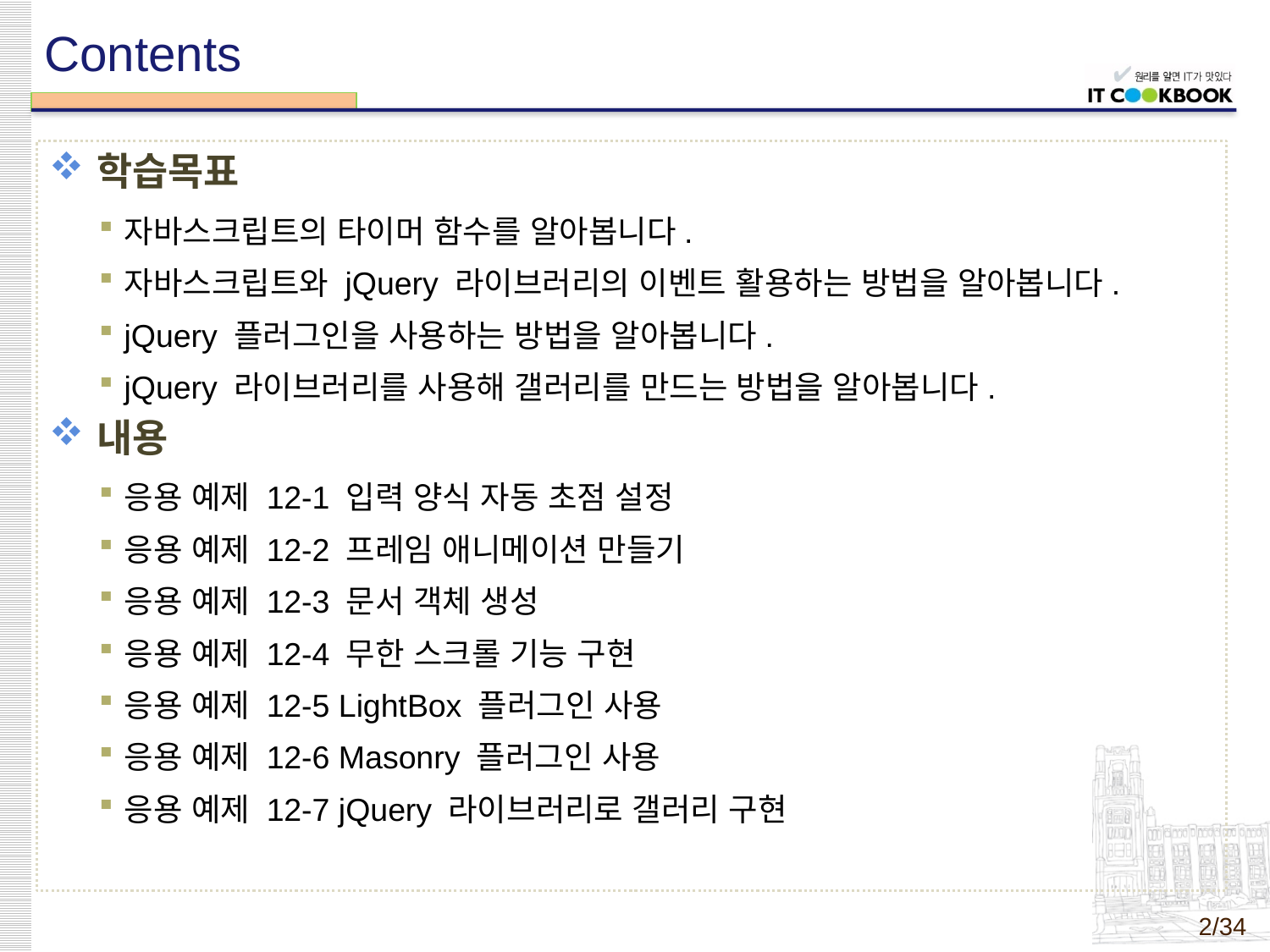

학습목표
자바스크립트의 타이머 함수를 알아봅니다.
자바스크립트와 jQuery 라이브러리의 이벤트 활용하는 방법을 알아봅니다.
jQuery 플러그인을 사용하는 방법을 알아봅니다.
jQuery 라이브러리를 사용해 갤러리를 만드는 방법을 알아봅니다.
내용
응용 예제 12-1 입력 양식 자동 초점 설정
응용 예제 12-2 프레임 애니메이션 만들기
응용 예제 12-3 문서 객체 생성
응용 예제 12-4 무한 스크롤 기능 구현
응용 예제 12-5 LightBox 플러그인 사용
응용 예제 12-6 Masonry 플러그인 사용
응용 예제 12-7 jQuery 라이브러리로 갤러리 구현